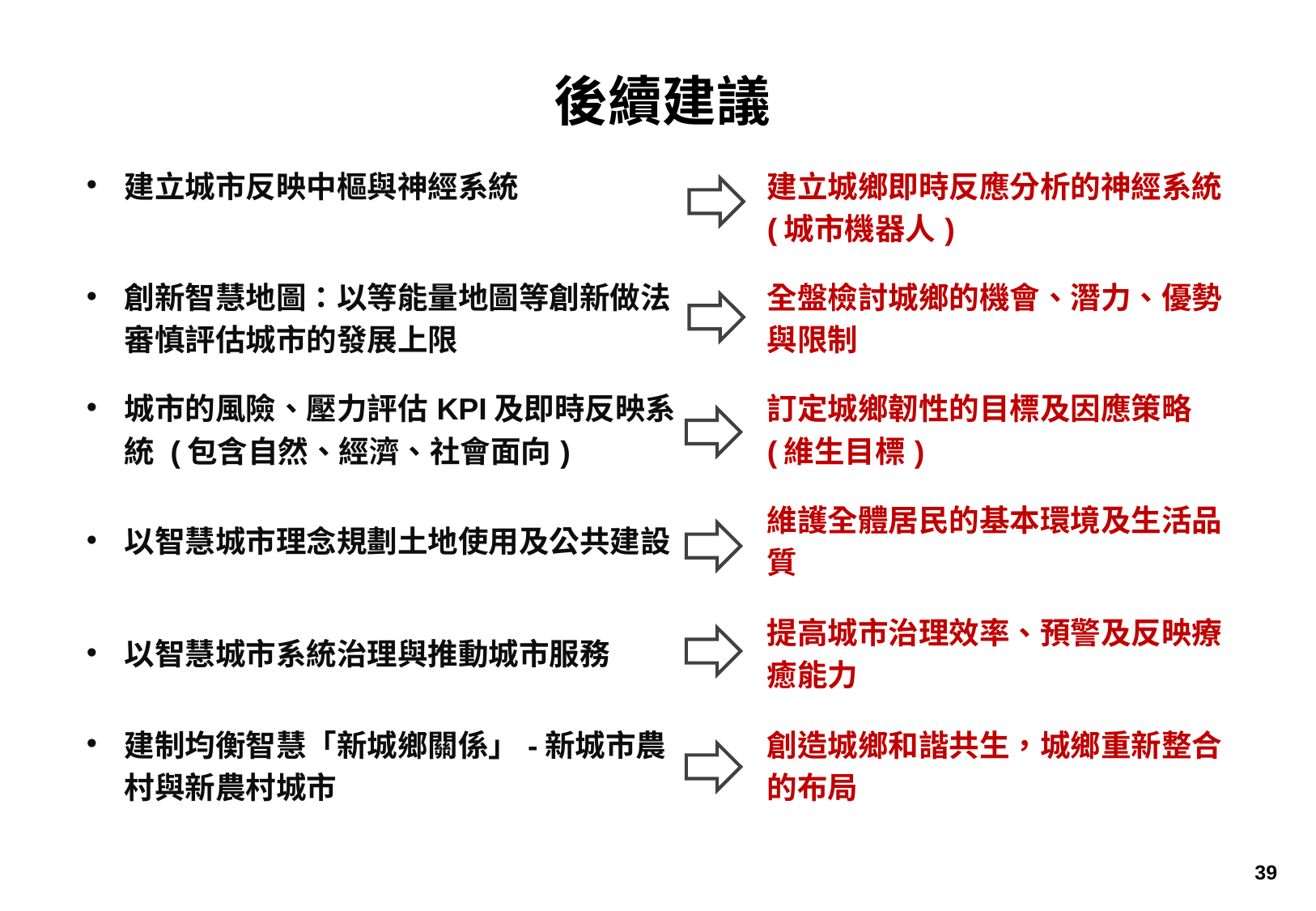

| 後續建議 |  |  |
| --- | --- | --- |
| 建立城市反映中樞與神經系統 |  | 建立城鄉即時反應分析的神經系統(城市機器人) |
| 創新智慧地圖：以等能量地圖等創新做法審慎評估城市的發展上限 |  | 全盤檢討城鄉的機會、潛力、優勢與限制 |
| 城市的風險、壓力評估KPI及即時反映系統 (包含自然、經濟、社會面向) |  | 訂定城鄉韌性的目標及因應策略 (維生目標) |
| 以智慧城市理念規劃土地使用及公共建設 |  | 維護全體居民的基本環境及生活品質 |
| 以智慧城市系統治理與推動城市服務 |  | 提高城市治理效率、預警及反映療癒能力 |
| 建制均衡智慧「新城鄉關係」-新城市農村與新農村城市 |  | 創造城鄉和諧共生，城鄉重新整合的布局 |

39